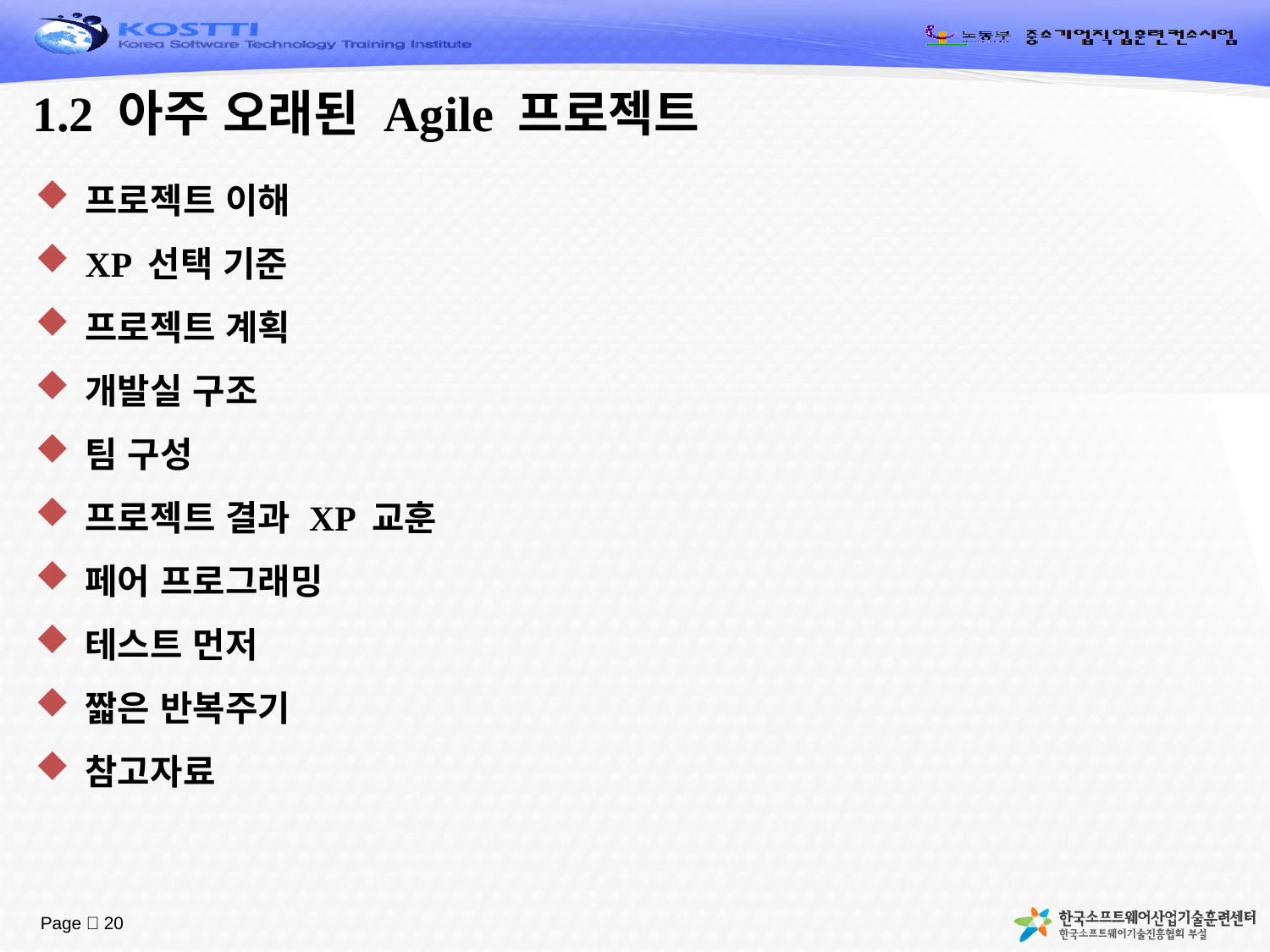

# 1.2 아주 오래된 Agile 프로젝트
프로젝트 이해
XP 선택 기준
프로젝트 계획
개발실 구조
팀 구성
프로젝트 결과 XP 교훈
페어 프로그래밍
테스트 먼저
짧은 반복주기
참고자료